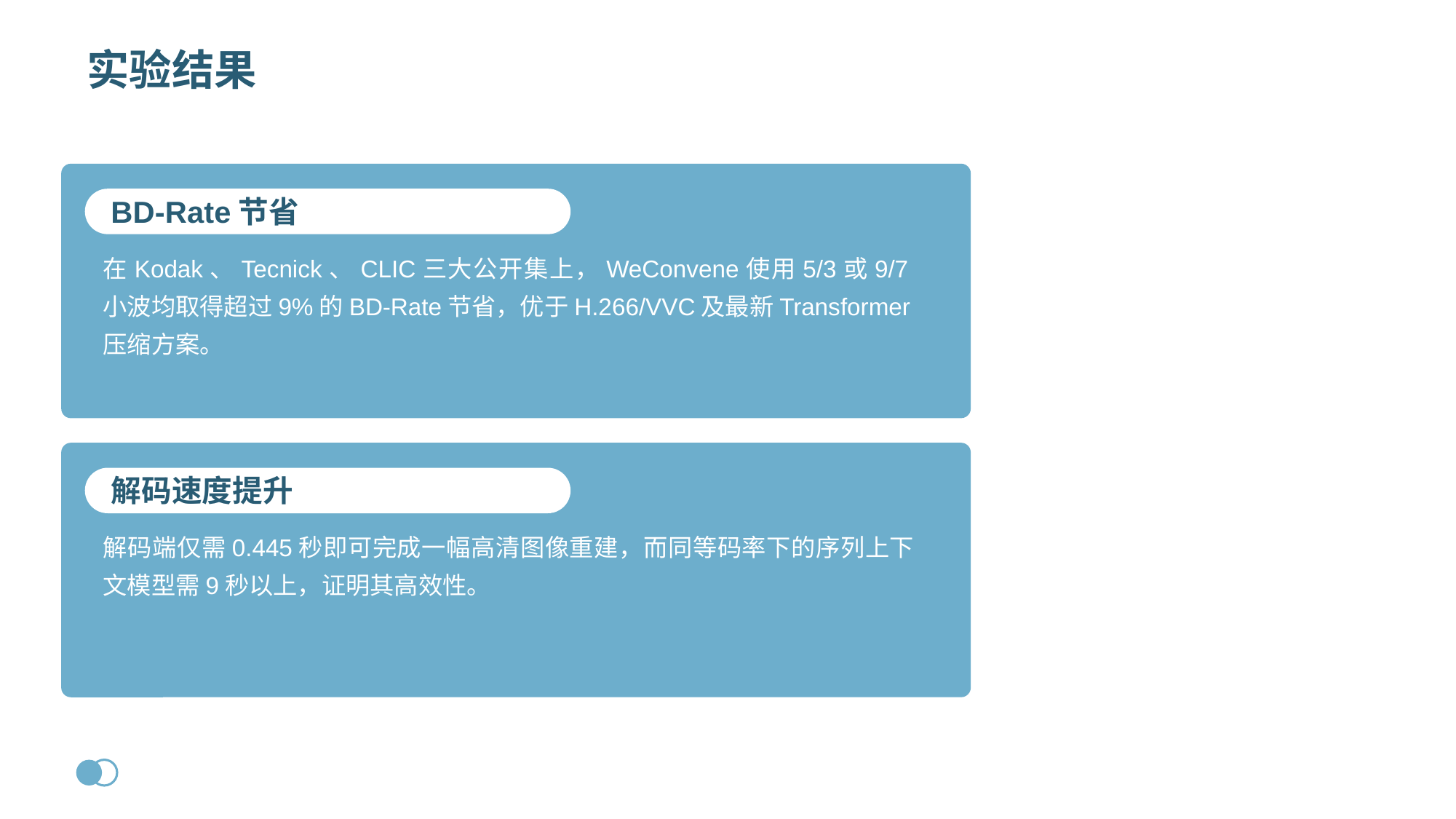

实验结果

BD-Rate节省

在Kodak、Tecnick、CLIC三大公开集上，WeConvene使用5/3或9/7小波均取得超过9%的BD-Rate节省，优于H.266/VVC及最新Transformer压缩方案。

解码速度提升

解码端仅需0.445秒即可完成一幅高清图像重建，而同等码率下的序列上下文模型需9秒以上，证明其高效性。